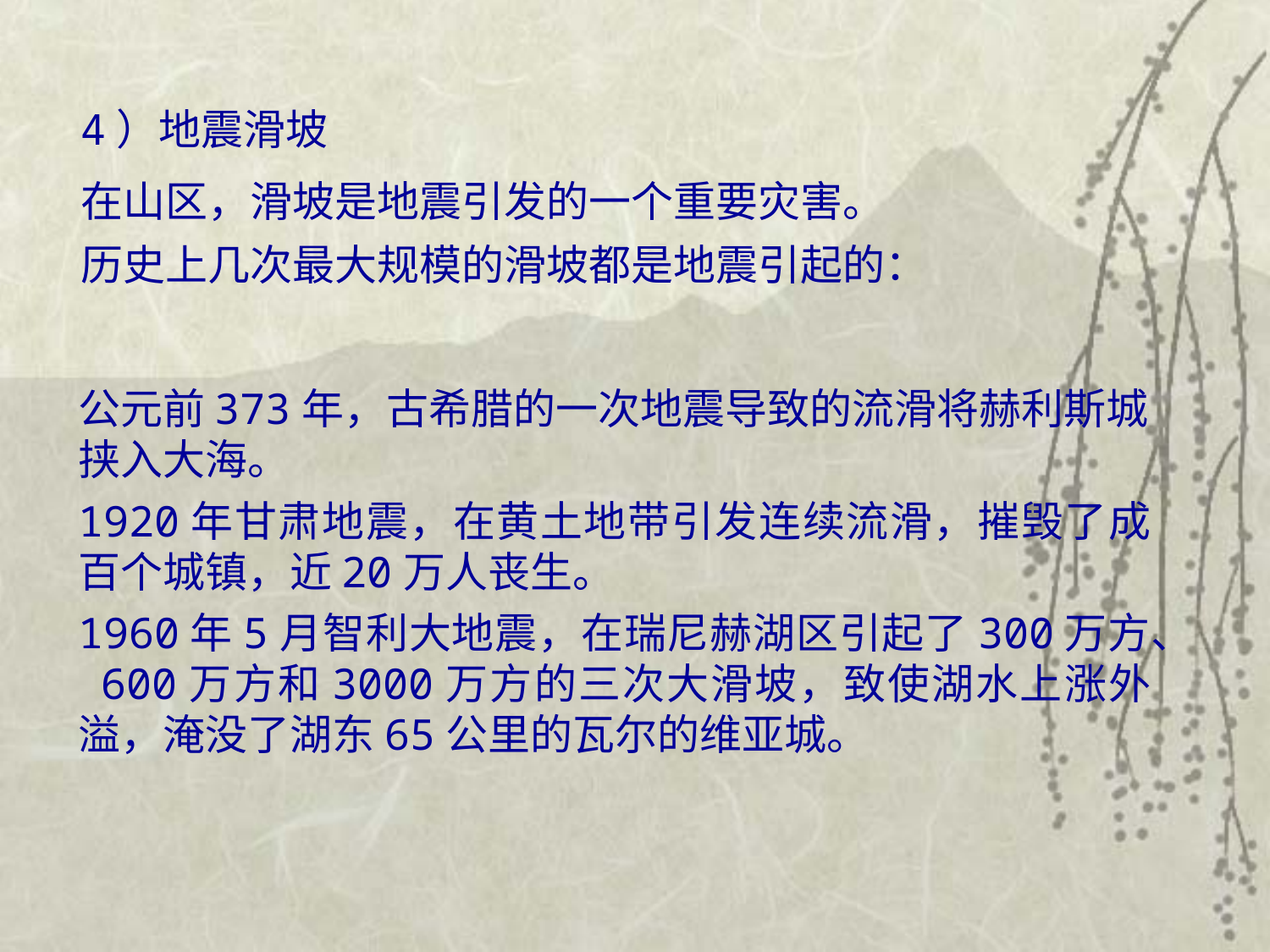

4）地震滑坡
在山区，滑坡是地震引发的一个重要灾害。
历史上几次最大规模的滑坡都是地震引起的：
公元前373年，古希腊的一次地震导致的流滑将赫利斯城挟入大海。
1920年甘肃地震，在黄土地带引发连续流滑，摧毁了成百个城镇，近20万人丧生。
1960年5月智利大地震，在瑞尼赫湖区引起了300万方、 600万方和3000万方的三次大滑坡，致使湖水上涨外溢，淹没了湖东65公里的瓦尔的维亚城。